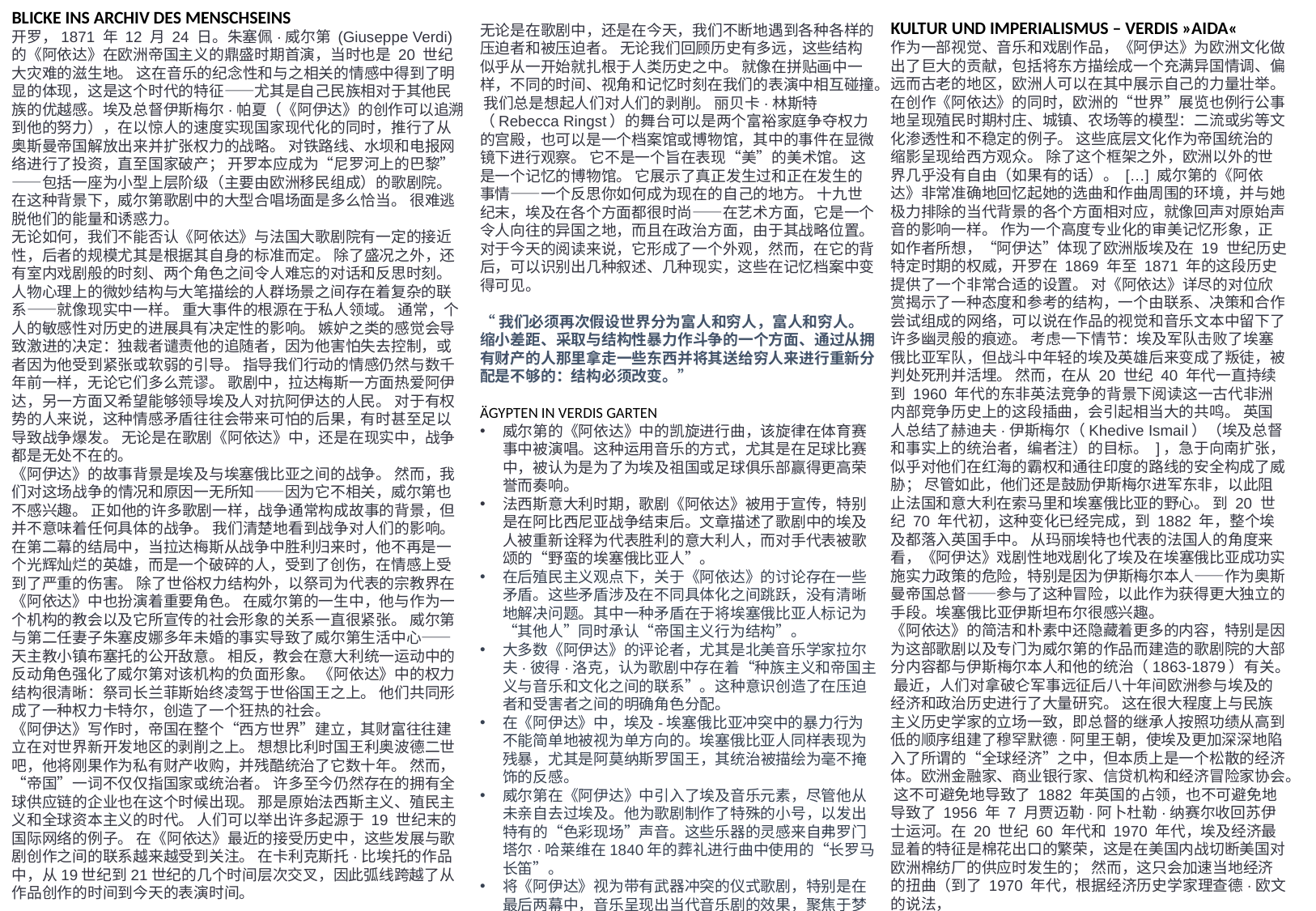

BLICKE INS ARCHIV DES MENSCHSEINS
开罗，1871 年 12 月 24 日。朱塞佩·威尔第 (Giuseppe Verdi) 的《阿依达》在欧洲帝国主义的鼎盛时期首演，当时也是 20 世纪大灾难的滋生地。 这在音乐的纪念性和与之相关的情感中得到了明显的体现，这是这个时代的特征——尤其是自己民族相对于其他民族的优越感。埃及总督伊斯梅尔·帕夏（《阿伊达》的创作可以追溯到他的努力），在以惊人的速度实现国家现代化的同时，推行了从奥斯曼帝国解放出来并扩张权力的战略。 对铁路线、水坝和电报网络进行了投资，直至国家破产； 开罗本应成为“尼罗河上的巴黎”——包括一座为小型上层阶级（主要由欧洲移民组成）的歌剧院。 在这种背景下，威尔第歌剧中的大型合唱场面是多么恰当。 很难逃脱他们的能量和诱惑力。
无论如何，我们不能否认《阿依达》与法国大歌剧院有一定的接近性，后者的规模尤其是根据其自身的标准而定。 除了盛况之外，还有室内戏剧般的时刻、两个角色之间令人难忘的对话和反思时刻。 人物心理上的微妙结构与大笔描绘的人群场景之间存在着复杂的联系——就像现实中一样。 重大事件的根源在于私人领域。 通常，个人的敏感性对历史的进展具有决定性的影响。 嫉妒之类的感觉会导致激进的决定：独裁者谴责他的追随者，因为他害怕失去控制，或者因为他受到紧张或软弱的引导。 指导我们行动的情感仍然与数千年前一样，无论它们多么荒谬。 歌剧中，拉达梅斯一方面热爱阿伊达，另一方面又希望能够领导埃及人对抗阿伊达的人民。 对于有权势的人来说，这种情感矛盾往往会带来可怕的后果，有时甚至足以导致战争爆发。 无论是在歌剧《阿依达》中，还是在现实中，战争都是无处不在的。
《阿伊达》的故事背景是埃及与埃塞俄比亚之间的战争。 然而，我们对这场战争的情况和原因一无所知——因为它不相关，威尔第也不感兴趣。 正如他的许多歌剧一样，战争通常构成故事的背景，但并不意味着任何具体的战争。 我们清楚地看到战争对人们的影响。 在第二幕的结局中，当拉达梅斯从战争中胜利归来时，他不再是一个光辉灿烂的英雄，而是一个破碎的人，受到了创伤，在情感上受到了严重的伤害。 除了世俗权力结构外，以祭司为代表的宗教界在《阿依达》中也扮演着重要角色。 在威尔第的一生中，他与作为一个机构的教会以及它所宣传的社会形象的关系一直很紧张。 威尔第与第二任妻子朱塞皮娜多年未婚的事实导致了威尔第生活中心——天主教小镇布塞托的公开敌意。 相反，教会在意大利统一运动中的反动角色强化了威尔第对该机构的负面形象。 《阿依达》中的权力结构很清晰：祭司长兰菲斯始终凌驾于世俗国王之上。 他们共同形成了一种权力卡特尔，创造了一个狂热的社会。
《阿伊达》写作时，帝国在整个“西方世界”建立，其财富往往建立在对世界新开发地区的剥削之上。 想想比利时国王利奥波德二世吧，他将刚果作为私有财产收购，并残酷统治了它数十年。 然而，“帝国”一词不仅仅指国家或统治者。 许多至今仍然存在的拥有全球供应链的企业也在这个时候出现。 那是原始法西斯主义、殖民主义和全球资本主义的时代。 人们可以举出许多起源于 19 世纪末的国际网络的例子。 在《阿依达》最近的接受历史中，这些发展与歌剧创作之间的联系越来越受到关注。 在卡利克斯托·比埃托的作品中，从19世纪到21世纪的几个时间层次交叉，因此弧线跨越了从作品创作的时间到今天的表演时间。
KULTUR UND IMPERIALISMUS – VERDIS »AIDA«
作为一部视觉、音乐和戏剧作品，《阿伊达》为欧洲文化做出了巨大的贡献，包括将东方描绘成一个充满异国情调、偏远而古老的地区，欧洲人可以在其中展示自己的力量壮举。 在创作《阿依达》的同时，欧洲的“世界”展览也例行公事地呈现殖民时期村庄、城镇、农场等的模型：二流或劣等文化渗透性和不稳定的例子。 这些底层文化作为帝国统治的缩影呈现给西方观众。 除了这个框架之外，欧洲以外的世界几乎没有自由（如果有的话）。 […] 威尔第的《阿依达》非常准确地回忆起她的选曲和作曲周围的环境，并与她极力排除的当代背景的各个方面相对应，就像回声对原始声音的影响一样。 作为一个高度专业化的审美记忆形象，正如作者所想，“阿伊达”体现了欧洲版埃及在 19 世纪历史特定时期的权威，开罗在 1869 年至 1871 年的这段历史提供了一个非常合适的设置。 对《阿依达》详尽的对位欣赏揭示了一种态度和参考的结构，一个由联系、决策和合作尝试组成的网络，可以说在作品的视觉和音乐文本中留下了许多幽灵般的痕迹。 考虑一下情节：埃及军队击败了埃塞俄比亚军队，但战斗中年轻的埃及英雄后来变成了叛徒，被判处死刑并活埋。 然而，在从 20 世纪 40 年代一直持续到 1960 年代的东非英法竞争的背景下阅读这一古代非洲内部竞争历史上的这段插曲，会引起相当大的共鸣。 英国人总结了赫迪夫·伊斯梅尔（Khedive Ismail）（埃及总督和事实上的统治者，编者注）的目标。 ]，急于向南扩张，似乎对他们在红海的霸权和通往印度的路线的安全构成了威胁； 尽管如此，他们还是鼓励伊斯梅尔进军东非，以此阻止法国和意大利在索马里和埃塞俄比亚的野心。 到 20 世纪 70 年代初，这种变化已经完成，到 1882 年，整个埃及都落入英国手中。 从玛丽埃特也代表的法国人的角度来看，《阿伊达》戏剧性地戏剧化了埃及在埃塞俄比亚成功实施实力政策的危险，特别是因为伊斯梅尔本人——作为奥斯曼帝国总督——参与了这种冒险，以此作为获得更大独立的手段。埃塞俄比亚伊斯坦布尔很感兴趣。
《阿依达》的简洁和朴素中还隐藏着更多的内容，特别是因为这部歌剧以及专门为威尔第的作品而建造的歌剧院的大部分内容都与伊斯梅尔本人和他的统治（1863-1879）有关。 最近，人们对拿破仑军事远征后八十年间欧洲参与埃及的经济和政治历史进行了大量研究。 这在很大程度上与民族主义历史学家的立场一致，即总督的继承人按照功绩从高到低的顺序组建了穆罕默德·阿里王朝，使埃及更加深深地陷入了所谓的“全球经济”之中，但本质上是一个松散的经济体。欧洲金融家、商业银行家、信贷机构和经济冒险家协会。 这不可避免地导致了 1882 年英国的占领，也不可避免地导致了 1956 年 7 月贾迈勒·阿卜杜勒·纳赛尔收回苏伊士运河。在 20 世纪 60 年代和 1970 年代，埃及经济最显着的特征是棉花出口的繁荣，这是在美国内战切断美国对欧洲棉纺厂的供应时发生的； 然而，这只会加速当地经济的扭曲（到了 1970 年代，根据经济历史学家理查德·欧文的说法，
无论是在歌剧中，还是在今天，我们不断地遇到各种各样的压迫者和被压迫者。 无论我们回顾历史有多远，这些结构似乎从一开始就扎根于人类历史之中。 就像在拼贴画中一样，不同的时间、视角和记忆时刻在我们的表演中相互碰撞。 我们总是想起人们对人们的剥削。 丽贝卡·林斯特（Rebecca Ringst）的舞台可以是两个富裕家庭争夺权力的宫殿，也可以是一个档案馆或博物馆，其中的事件在显微镜下进行观察。 它不是一个旨在表现“美”的美术馆。 这是一个记忆的博物馆。 它展示了真正发生过和正在发生的事情——一个反思你如何成为现在的自己的地方。 十九世纪末，埃及在各个方面都很时尚——在艺术方面，它是一个令人向往的异国之地，而且在政治方面，由于其战略位置。 对于今天的阅读来说，它形成了一个外观，然而，在它的背后，可以识别出几种叙述、几种现实，这些在记忆档案中变得可见。

“我们必须再次假设世界分为富人和穷人，富人和穷人。 缩小差距、采取与结构性暴力作斗争的一个方面、通过从拥有财产的人那里拿走一些东西并将其送给穷人来进行重新分配是不够的：结构必须改变。”

ÄGYPTEN IN VERDIS GARTEN
威尔第的《阿依达》中的凯旋进行曲，该旋律在体育赛事中被演唱。这种运用音乐的方式，尤其是在足球比赛中，被认为是为了为埃及祖国或足球俱乐部赢得更高荣誉而奏响。
法西斯意大利时期，歌剧《阿依达》被用于宣传，特别是在阿比西尼亚战争结束后。文章描述了歌剧中的埃及人被重新诠释为代表胜利的意大利人，而对手代表被歌颂的“野蛮的埃塞俄比亚人”。
在后殖民主义观点下，关于《阿依达》的讨论存在一些矛盾。这些矛盾涉及在不同具体化之间跳跃，没有清晰地解决问题。其中一种矛盾在于将埃塞俄比亚人标记为“其他人”同时承认“帝国主义行为结构”。
大多数《阿伊达》的评论者，尤其是北美音乐学家拉尔夫·彼得·洛克，认为歌剧中存在着“种族主义和帝国主义与音乐和文化之间的联系”。这种意识创造了在压迫者和受害者之间的明确角色分配。
在《阿伊达》中，埃及-埃塞俄比亚冲突中的暴力行为不能简单地被视为单方向的。埃塞俄比亚人同样表现为残暴，尤其是阿莫纳斯罗国王，其统治被描绘为毫不掩饰的反感。
威尔第在《阿伊达》中引入了埃及音乐元素，尽管他从未亲自去过埃及。他为歌剧制作了特殊的小号，以发出特有的“色彩现场”声音。这些乐器的灵感来自弗罗门塔尔·哈莱维在1840年的葬礼进行曲中使用的“长罗马长笛”。
将《阿伊达》视为带有武器冲突的仪式歌剧，特别是在最后两幕中，音乐呈现出当代音乐剧的效果，聚焦于梦想、乌托邦和恐惧。